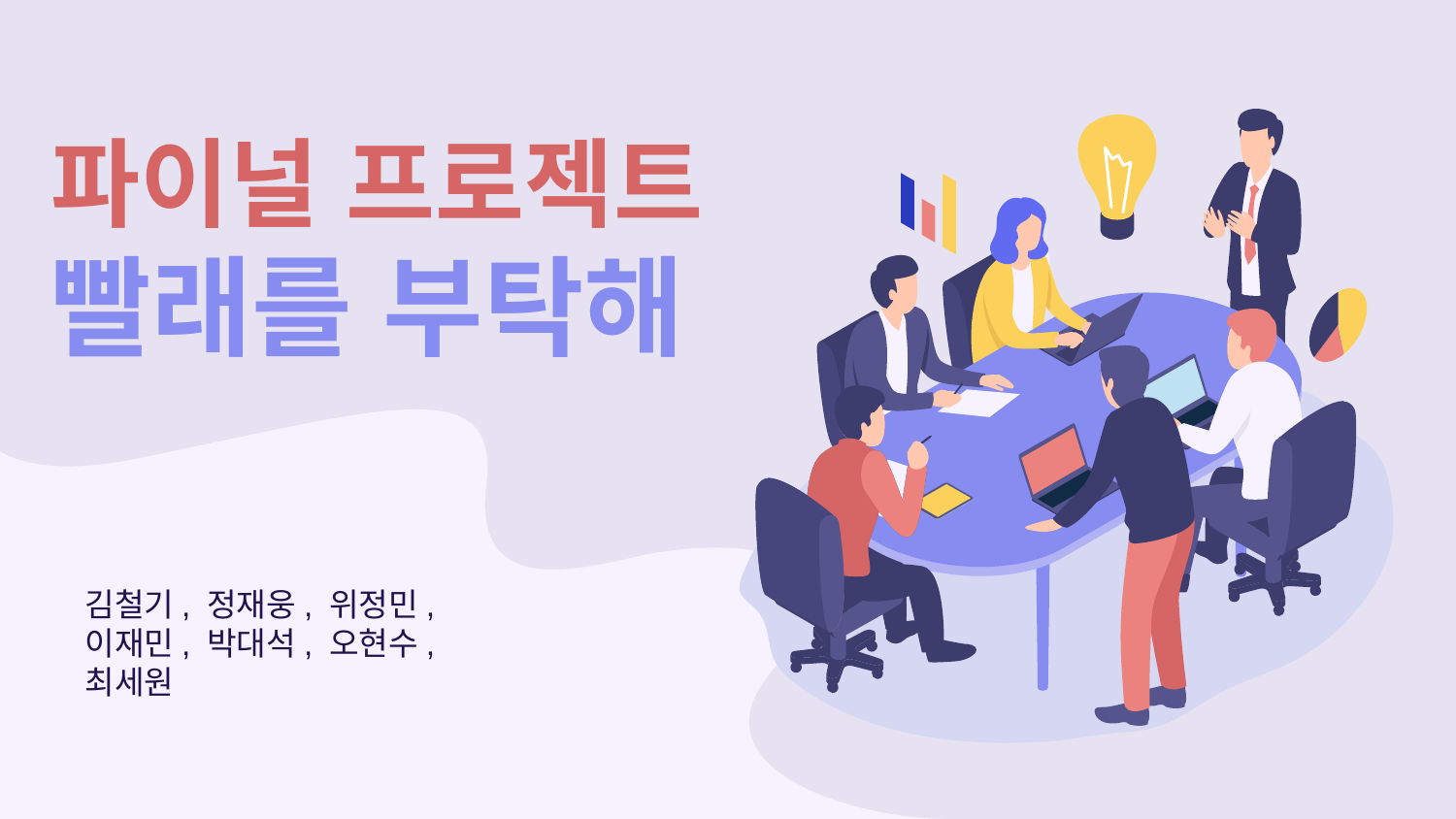

# 파이널 프로젝트 빨래를 부탁해
김철기, 정재웅, 위정민,
이재민, 박대석, 오현수,
최세원